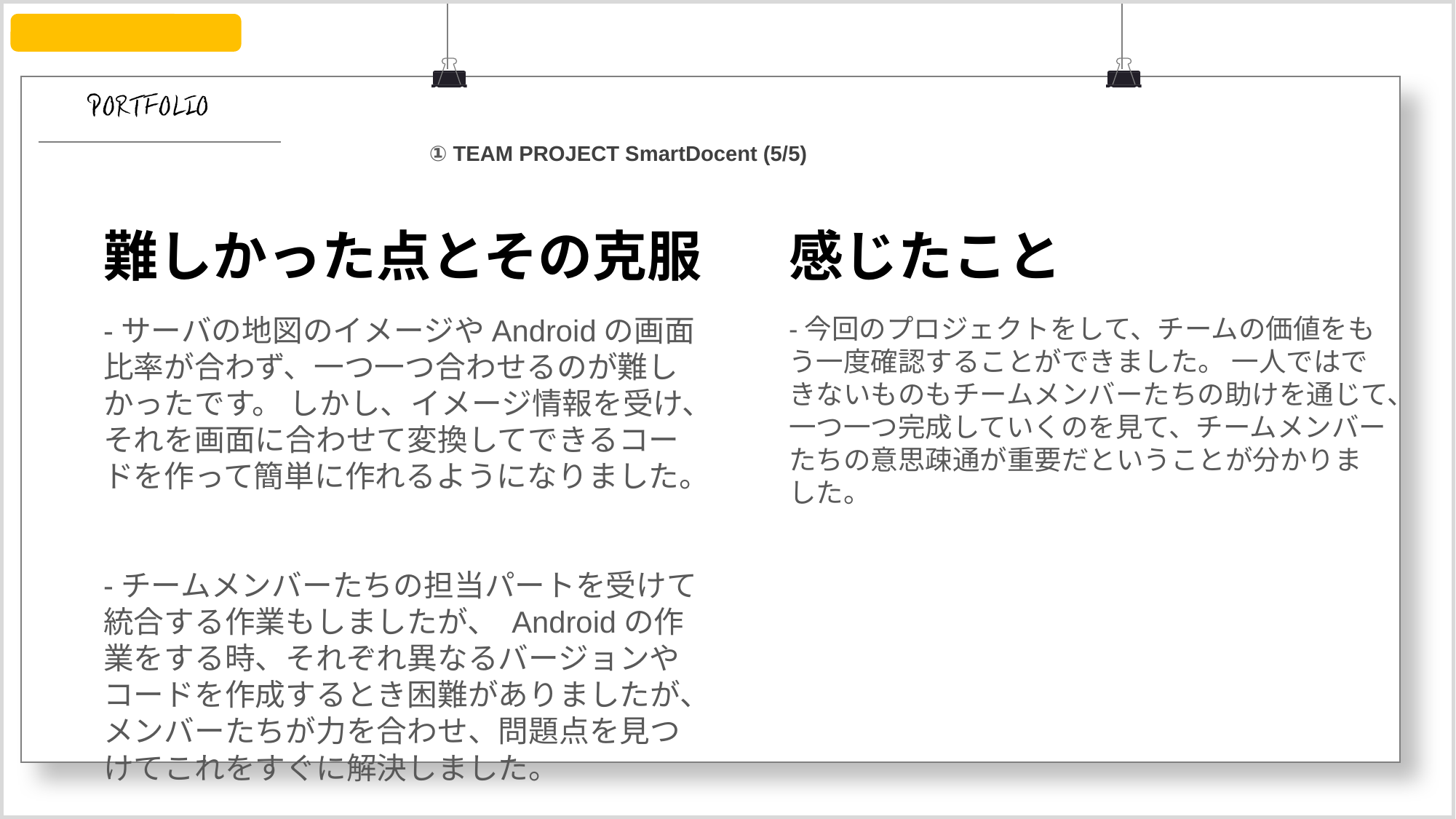

① TEAM PROJECT SmartDocent (5/5)
難しかった点とその克服
感じたこと
-サーバの地図のイメージやAndroidの画面比率が合わず、一つ一つ合わせるのが難しかったです。 しかし、イメージ情報を受け、それを画面に合わせて変換してできるコードを作って簡単に作れるようになりました。

-チームメンバーたちの担当パートを受けて統合する作業もしましたが、 Androidの作業をする時、それぞれ異なるバージョンやコードを作成するとき困難がありましたが、メンバーたちが力を合わせ、問題点を見つけてこれをすぐに解決しました。
-今回のプロジェクトをして、チームの価値をもう一度確認することができました。 一人ではできないものもチームメンバーたちの助けを通じて、一つ一つ完成していくのを見て、チームメンバーたちの意思疎通が重要だということが分かりました。